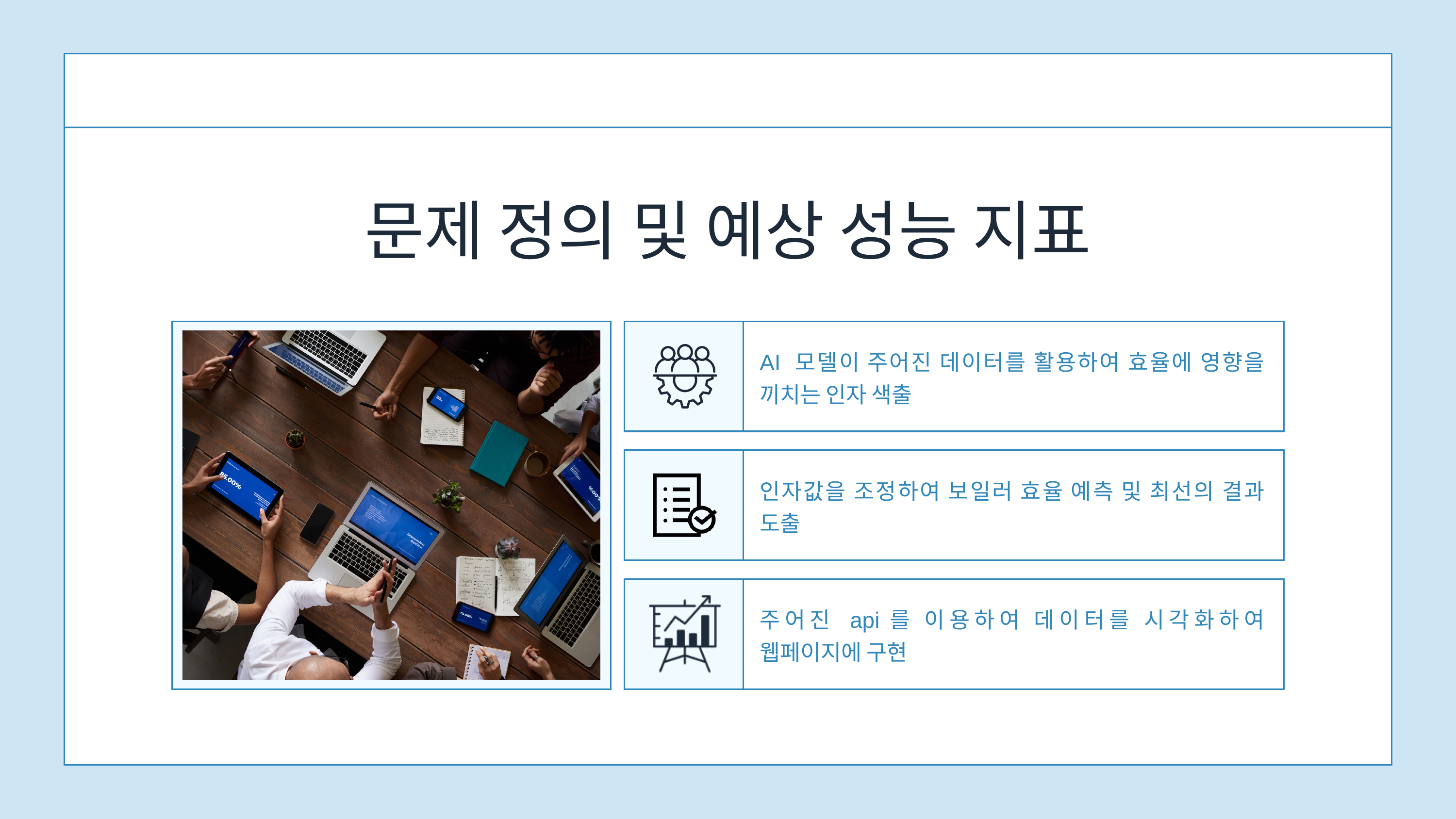

문제 정의 및 예상 성능 지표

AI 모델이 주어진 데이터를 활용하여 효율에 영향을 끼치는 인자 색출

인자값을 조정하여 보일러 효율 예측 및 최선의 결과 도출

주어진 api를 이용하여 데이터를 시각화하여 웹페이지에 구현